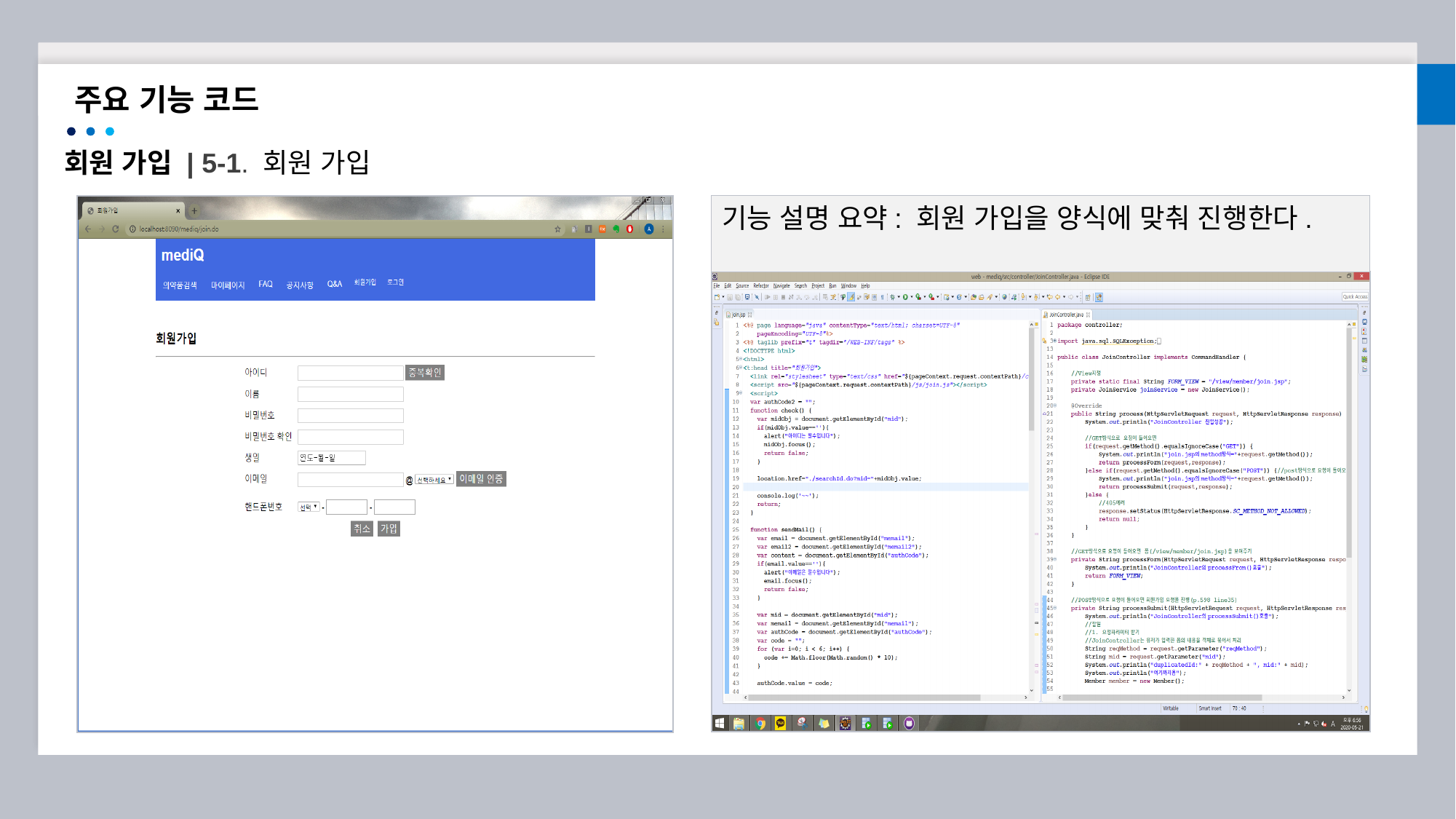

주요 기능 코드

회원 가입 | 5-1. 회원 가입
기능 설명 요약: 회원 가입을 양식에 맞춰 진행한다.